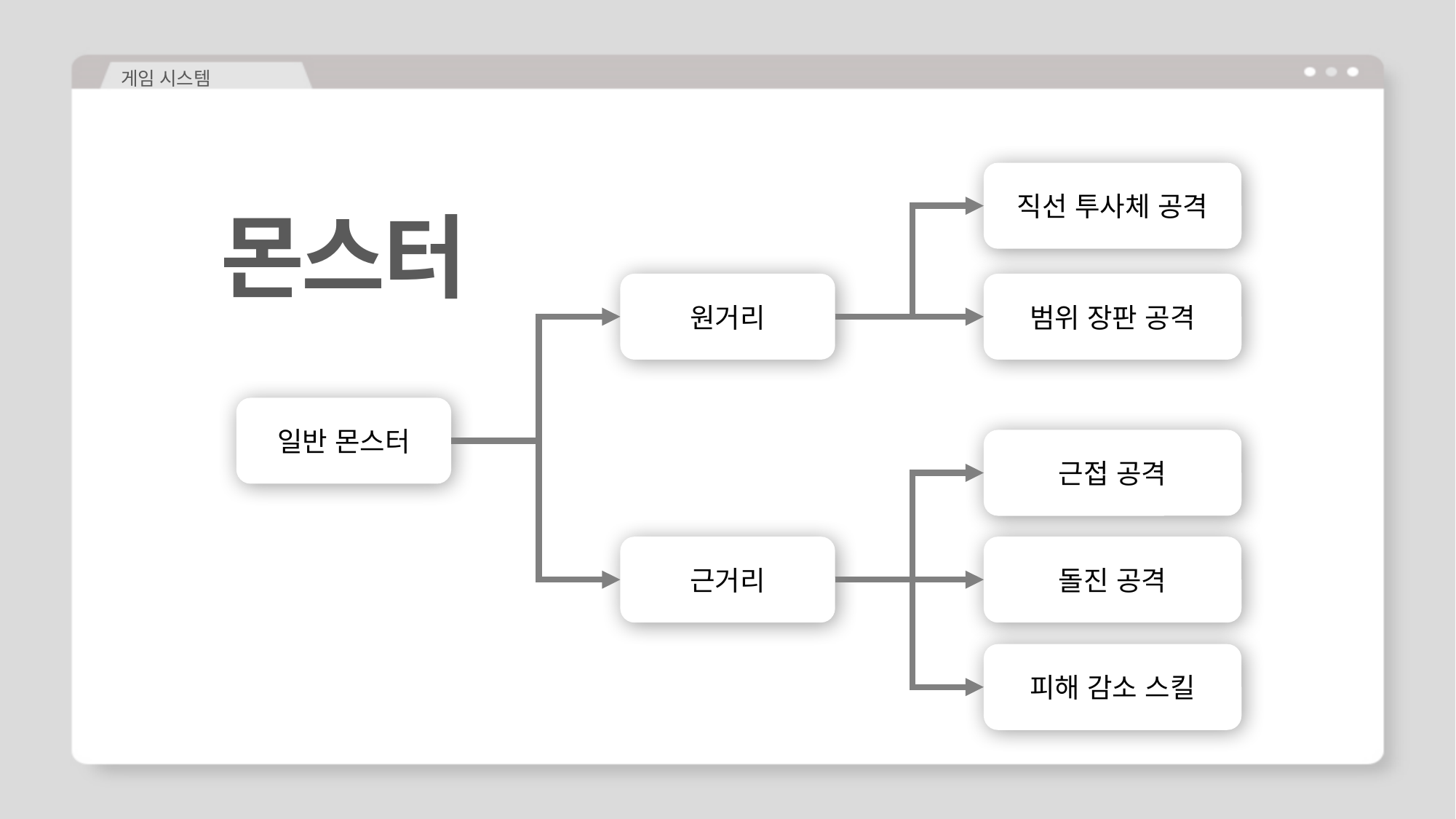

게임 시스템
직선 투사체 공격
범위 장판 공격
몬스터
원거리
일반 몬스터
근접 공격
돌진 공격
피해 감소 스킬
근거리